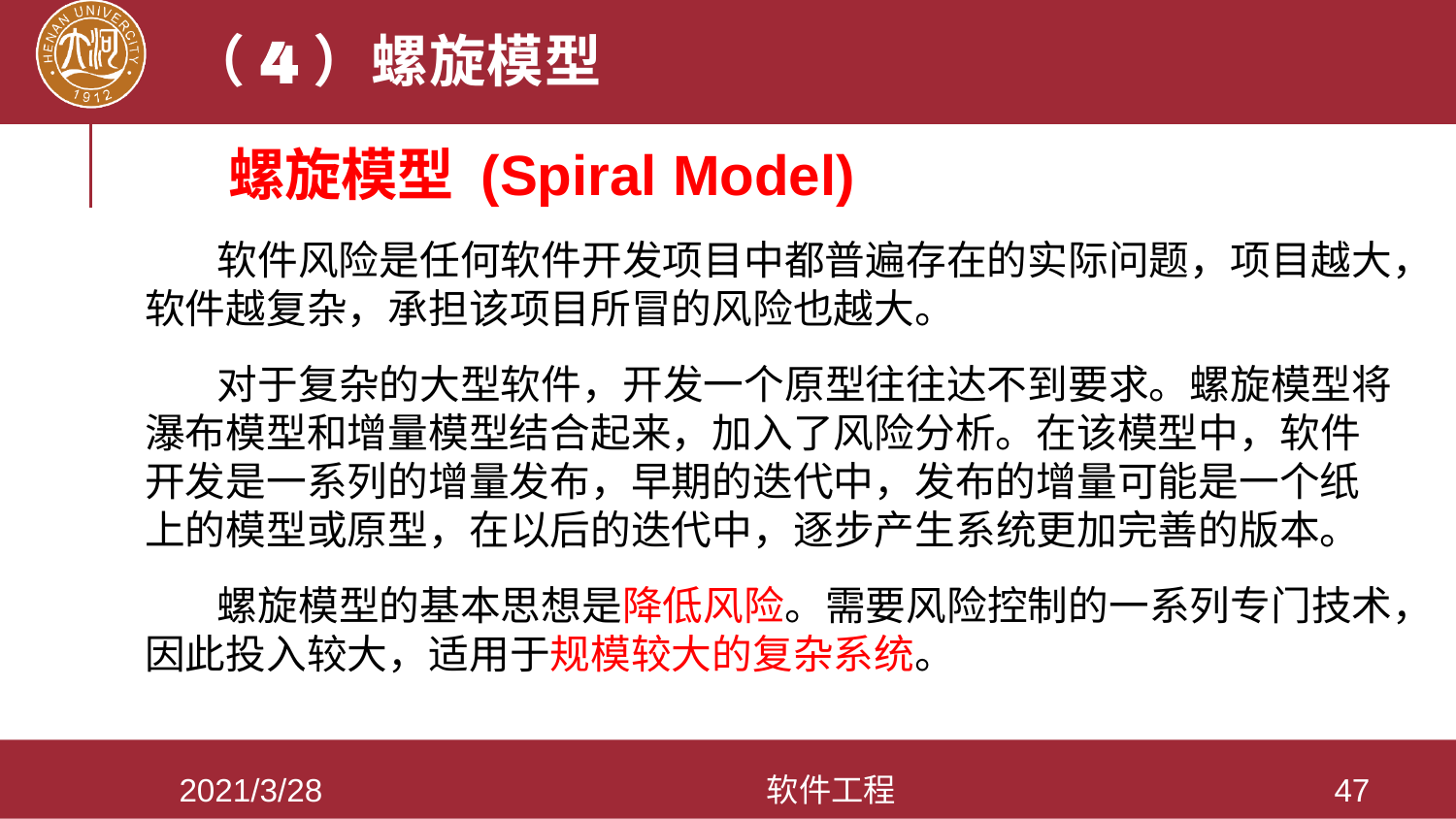

# （4）螺旋模型
螺旋模型 (Spiral Model)
       软件风险是任何软件开发项目中都普遍存在的实际问题，项目越大，软件越复杂，承担该项目所冒的风险也越大。
       对于复杂的大型软件，开发一个原型往往达不到要求。螺旋模型将瀑布模型和增量模型结合起来，加入了风险分析。在该模型中，软件开发是一系列的增量发布，早期的迭代中，发布的增量可能是一个纸上的模型或原型，在以后的迭代中，逐步产生系统更加完善的版本。
       螺旋模型的基本思想是降低风险。需要风险控制的一系列专门技术，因此投入较大，适用于规模较大的复杂系统。
2021/3/28
软件工程
47